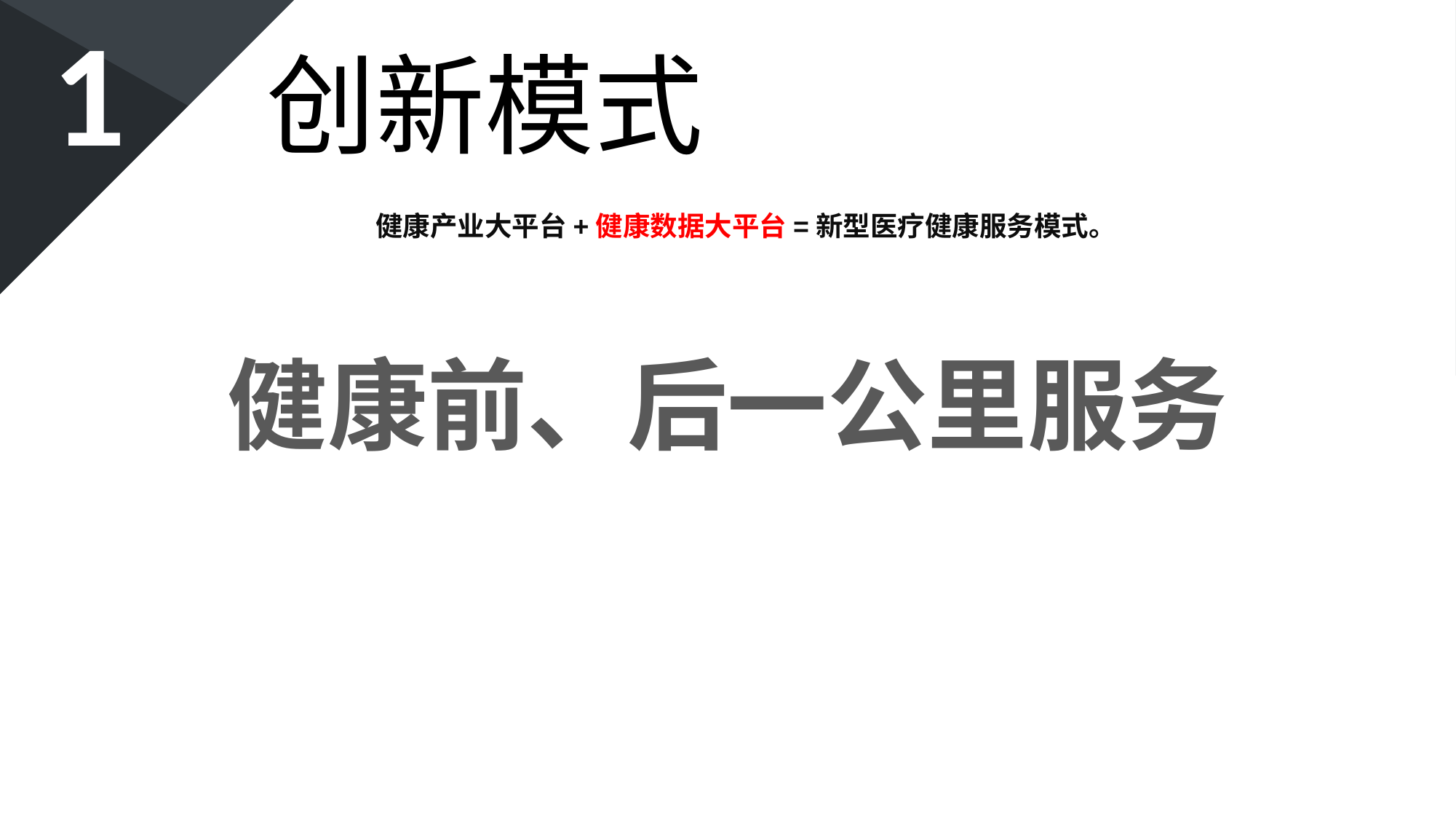

1
创新模式
健康产业大平台+健康数据大平台=新型医疗健康服务模式。
健康前、后一公里服务